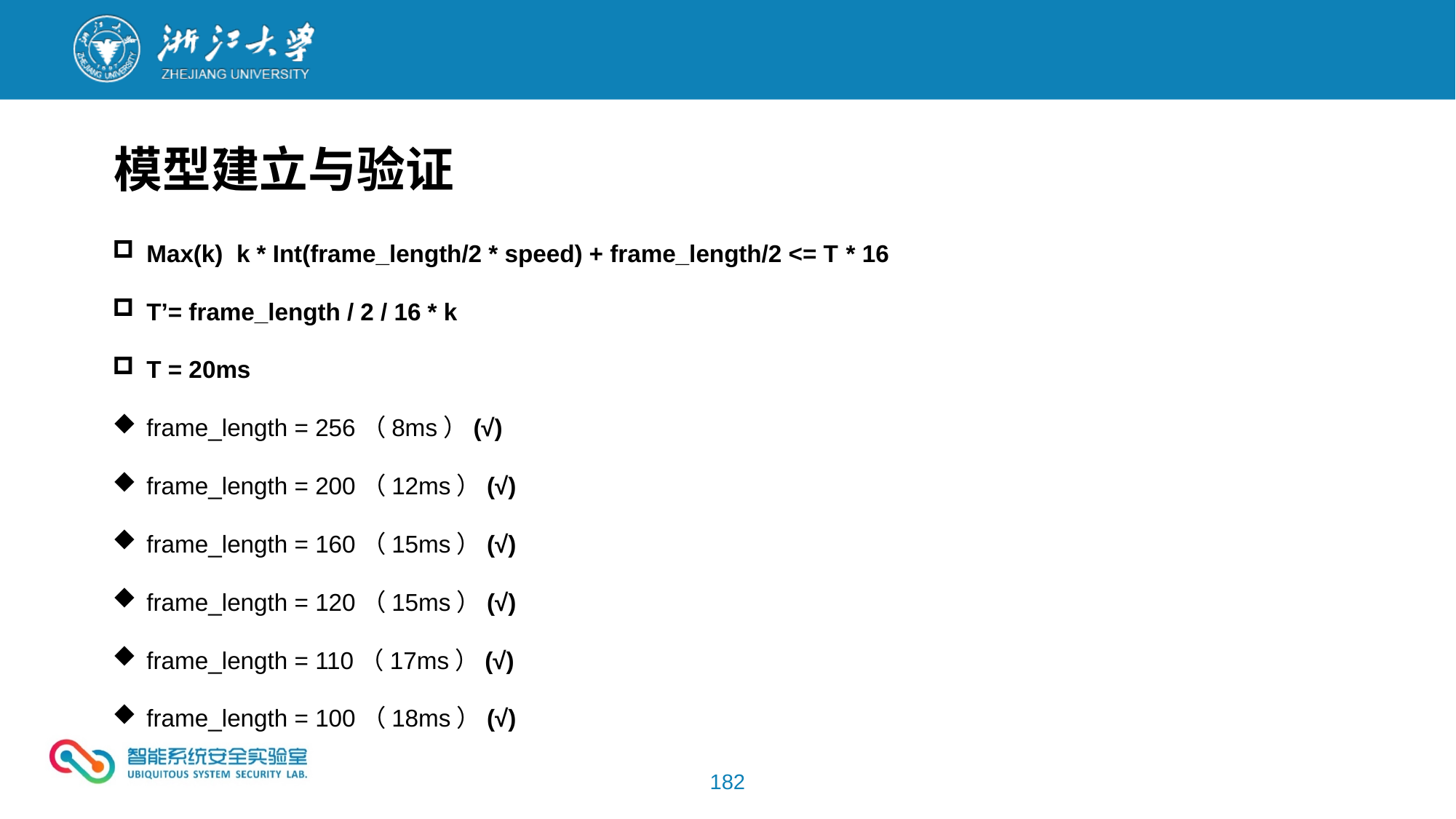

模型建立与验证
Max(k)  k * Int(frame_length/2 * speed) + frame_length/2 <= T * 16
T’= frame_length / 2 / 16 * k
T = 20ms
frame_length = 256（8ms）(√)
frame_length = 200（12ms）(√)
frame_length = 160（15ms）(√)
frame_length = 120（15ms）(√)
frame_length = 110（17ms）(√)
frame_length = 100（18ms）(√)